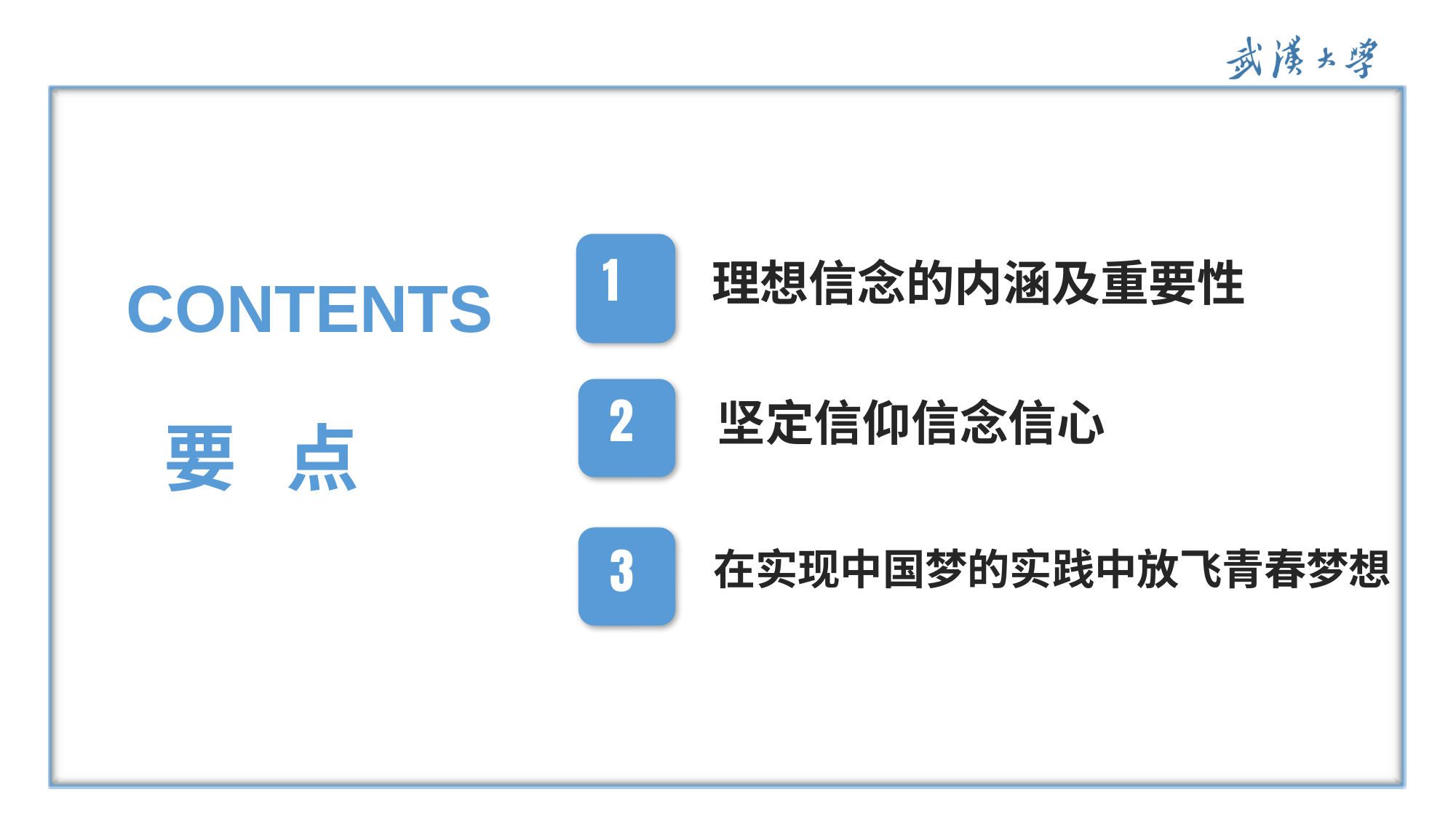

1

2

理想信念的内涵及重要性
CONTENTS
坚定信仰信念信心
要   点
3
在实现中国梦的实践中放飞青春梦想